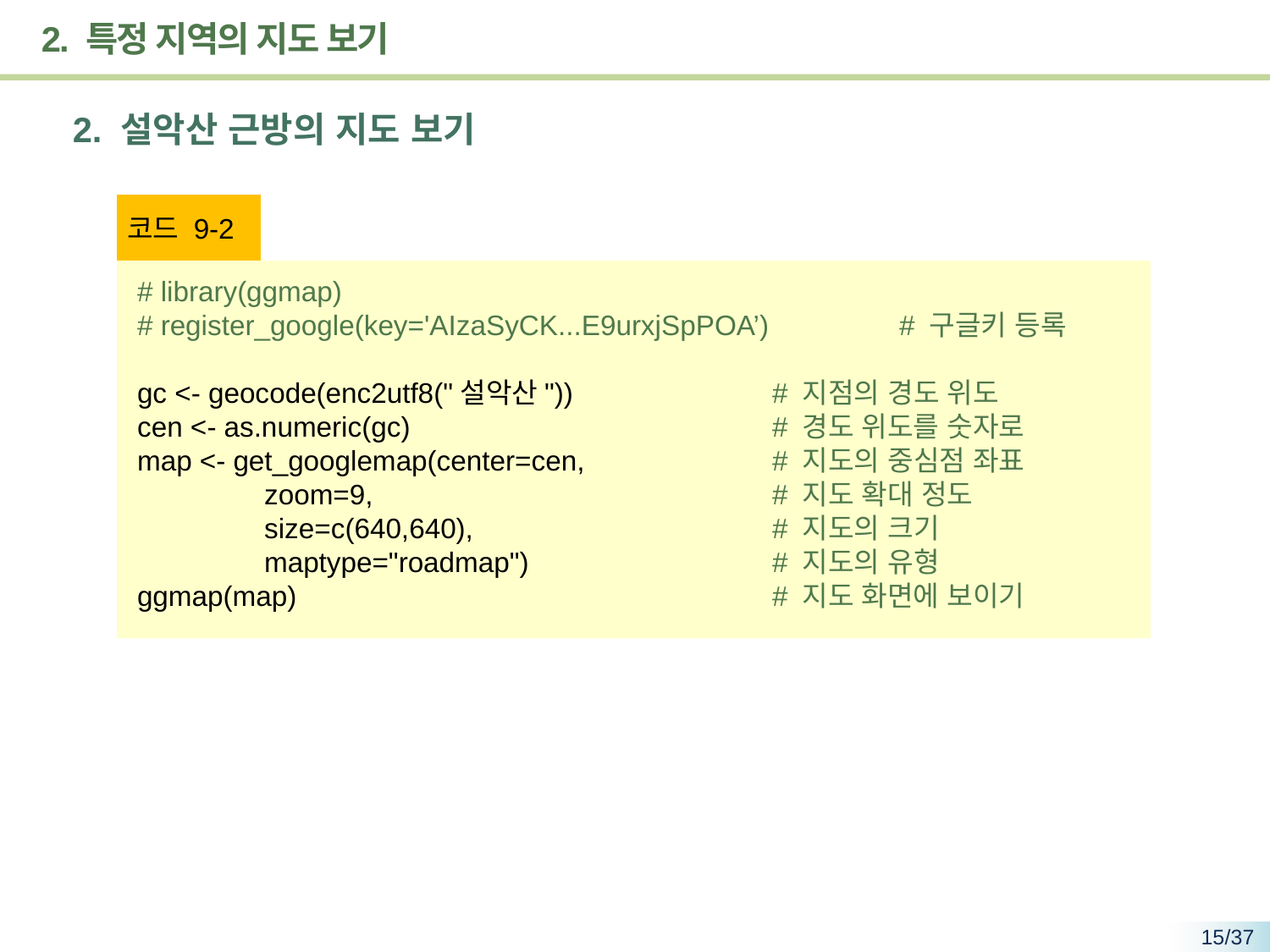

# 2. 특정 지역의 지도 보기
2. 설악산 근방의 지도 보기

코드 9-2

# library(ggmap)
# register_google(key='AIzaSyCK...E9urxjSpPOA’) 	# 구글키 등록

gc <- geocode(enc2utf8("설악산")) 		# 지점의 경도 위도
cen <- as.numeric(gc) 			# 경도 위도를 숫자로
map <- get_googlemap(center=cen, 		# 지도의 중심점 좌표
 	zoom=9, 				# 지도 확대 정도
	size=c(640,640), 			# 지도의 크기
 	maptype="roadmap") 		# 지도의 유형
ggmap(map) 				# 지도 화면에 보이기